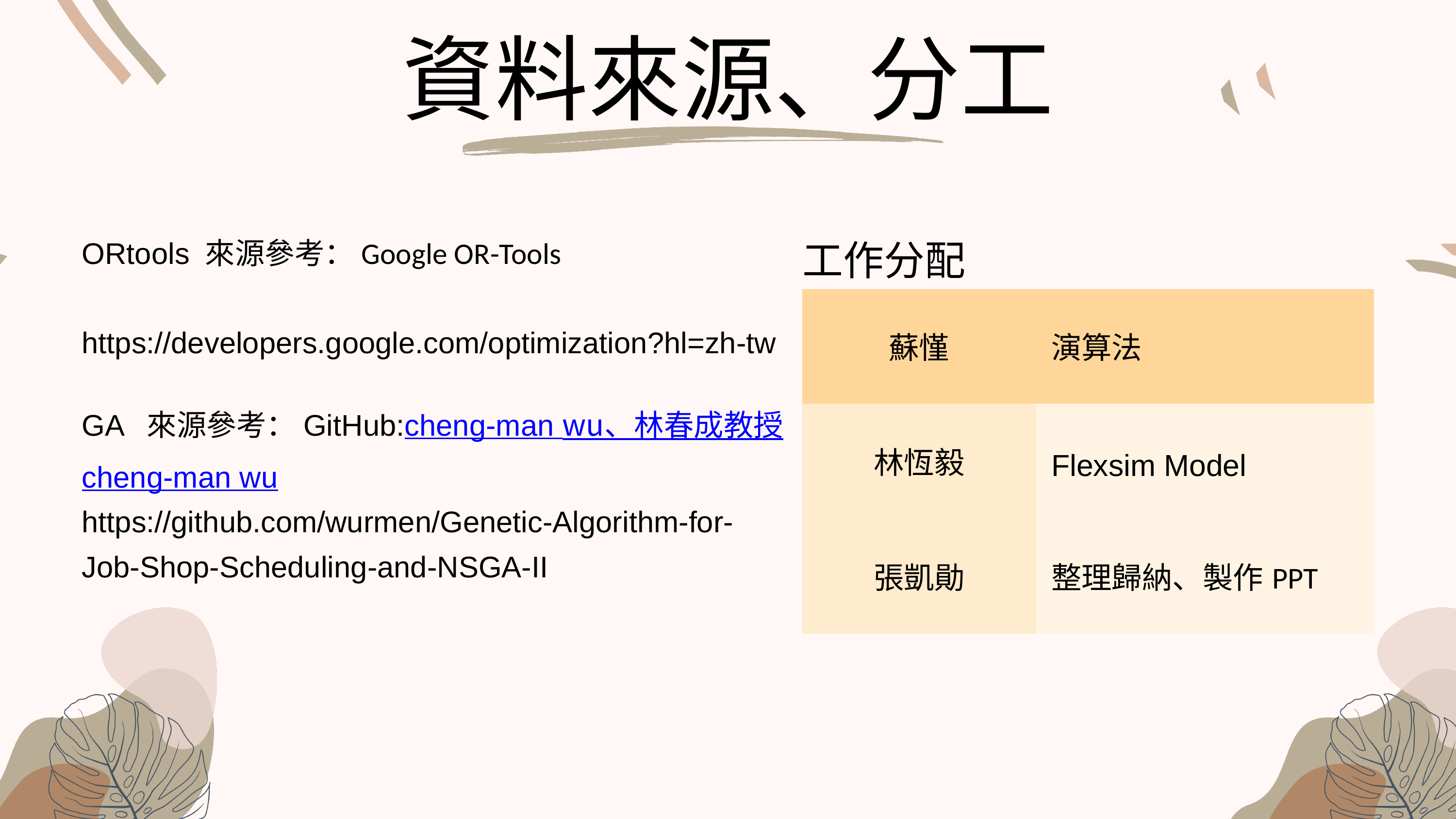

資料來源、分工

工作分配
ORtools 來源參考：Google OR-Tools

https://developers.google.com/optimization?hl=zh-tw

GA  來源參考：GitHub:cheng-man wu、林春成教授
cheng-man wu
https://github.com/wurmen/Genetic-Algorithm-for-Job-Shop-Scheduling-and-NSGA-II

| 蘇慬 | 演算法 |
| --- | --- |
| 林恆毅 | Flexsim Model |
| 張凱勛 | 整理歸納、製作PPT |